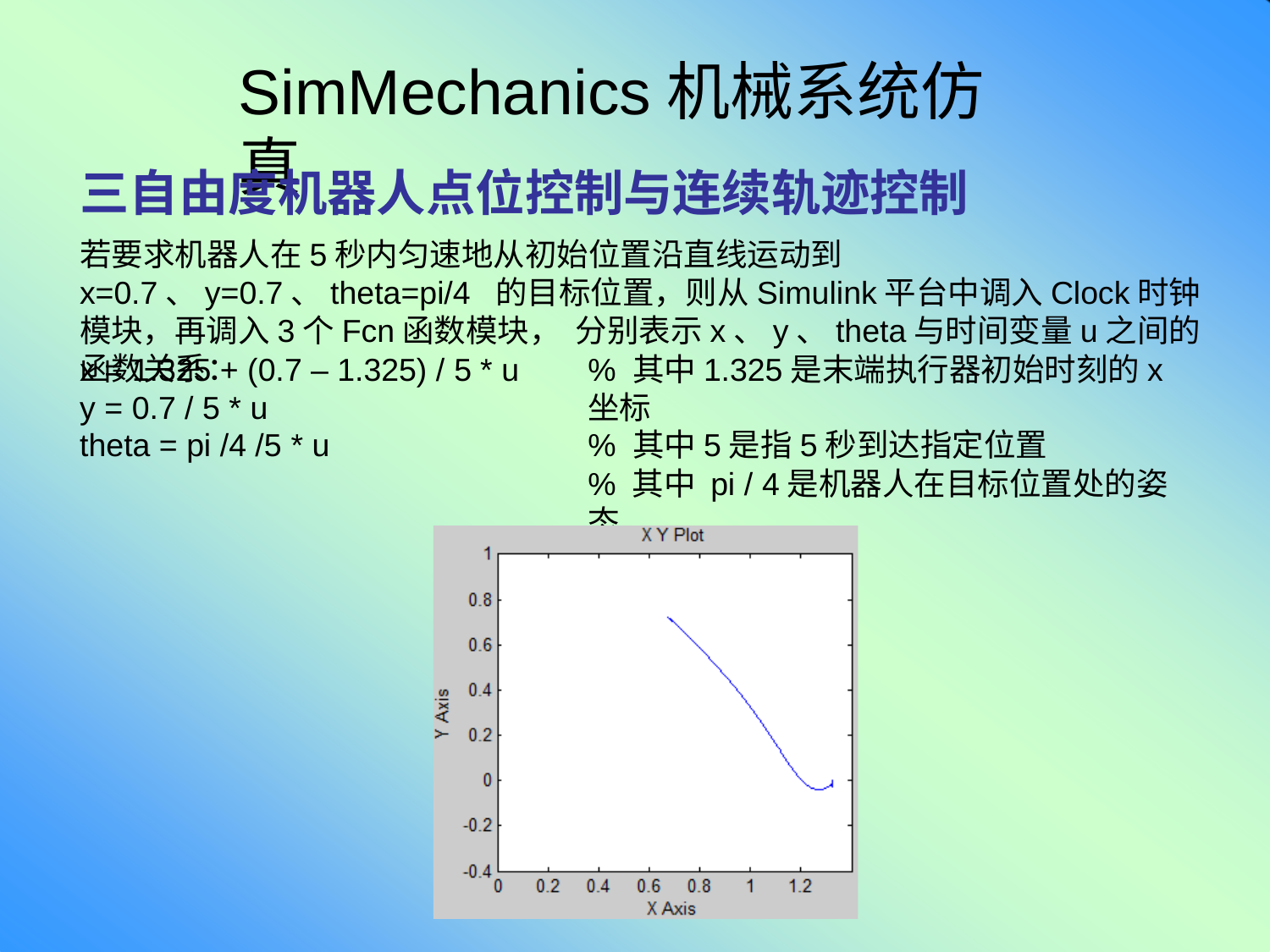

# SimMechanics机械系统仿真
三自由度机器人点位控制与连续轨迹控制
若要求机器人在5秒内匀速地从初始位置沿直线运动到x=0.7、y=0.7、theta=pi/4  的目标位置，则从Simulink平台中调入Clock时钟模块，再调入3个Fcn函数模块，  分别表示x、y、theta与时间变量u之间的函数关系：
x = 1.325 + (0.7 – 1.325) / 5 * u
y = 0.7 / 5 * u
theta = pi /4 /5 * u
% 其中1.325是末端执行器初始时刻的x坐标
% 其中5是指5秒到达指定位置
% 其中 pi / 4是机器人在目标位置处的姿态